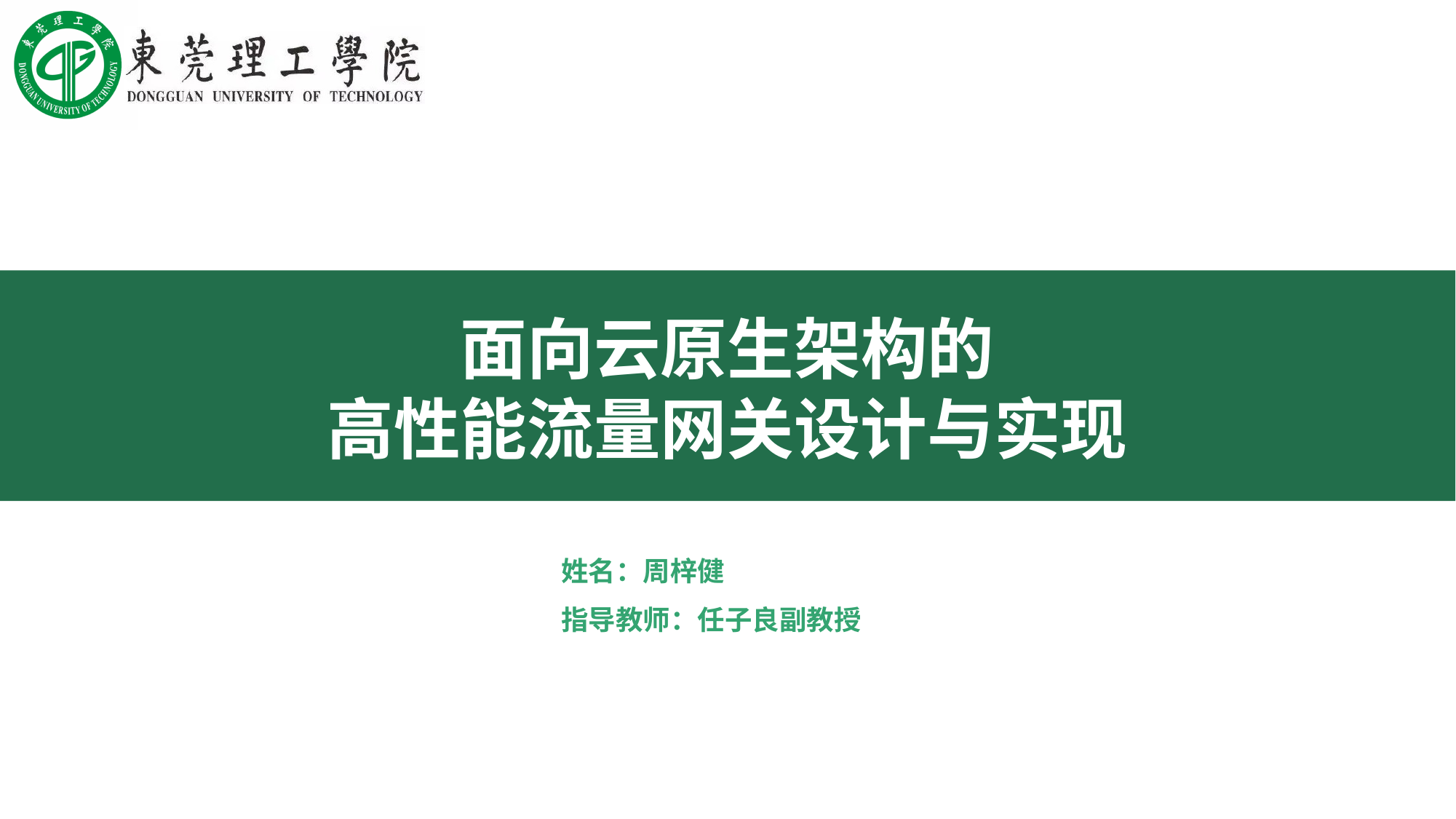

面向云原生架构的
高性能流量网关设计与实现
姓名：周梓健
指导教师：任子良副教授